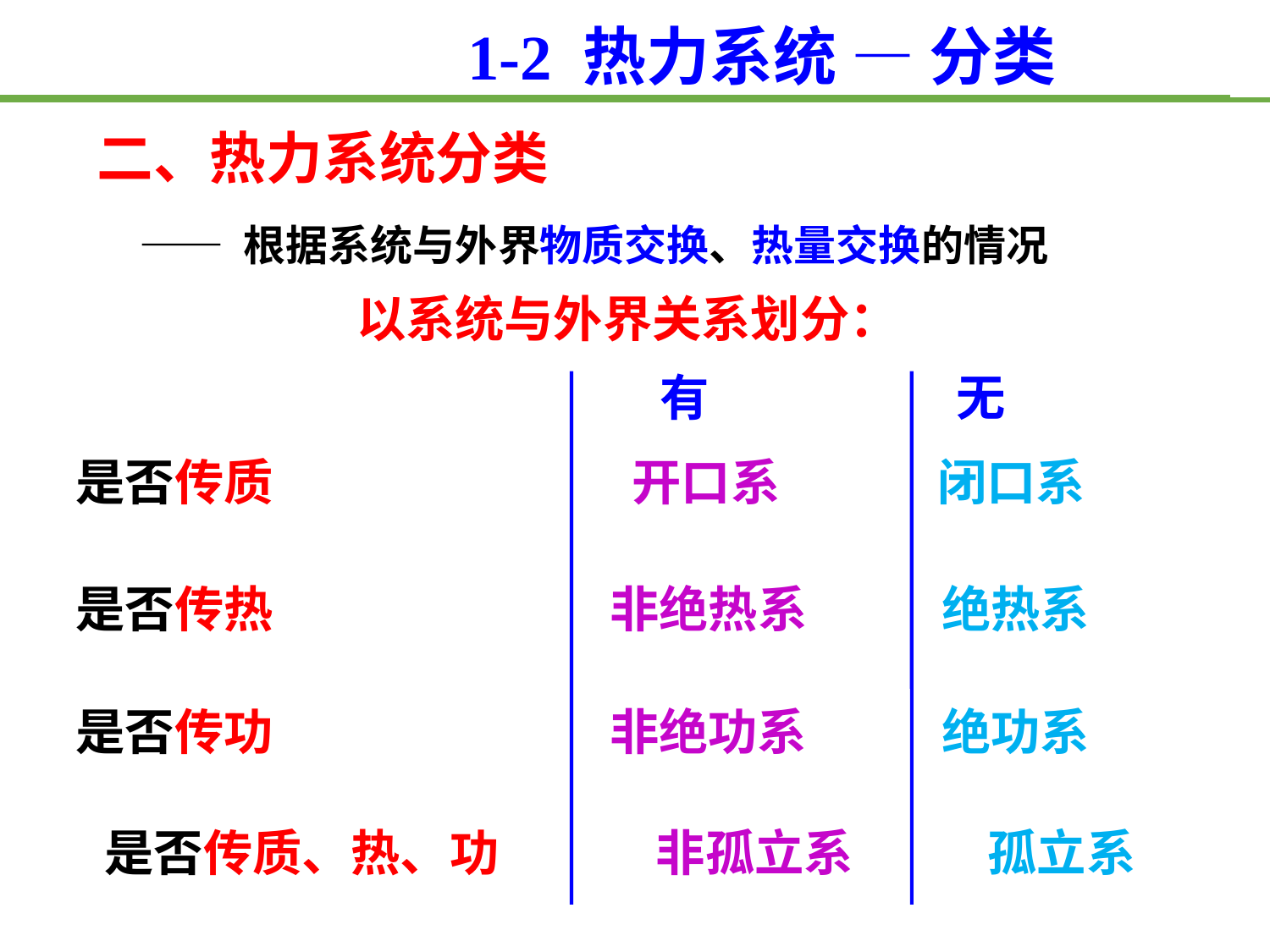

1-2 热力系统 — 分类
二、热力系统分类
—— 根据系统与外界物质交换、热量交换的情况
以系统与外界关系划分：
                                                   有                      无
是否传质                                开口系              闭口系

是否传热                              非绝热系            绝热系
是否传功                              非绝功系            绝功系
是否传质、热、功              非孤立系            孤立系